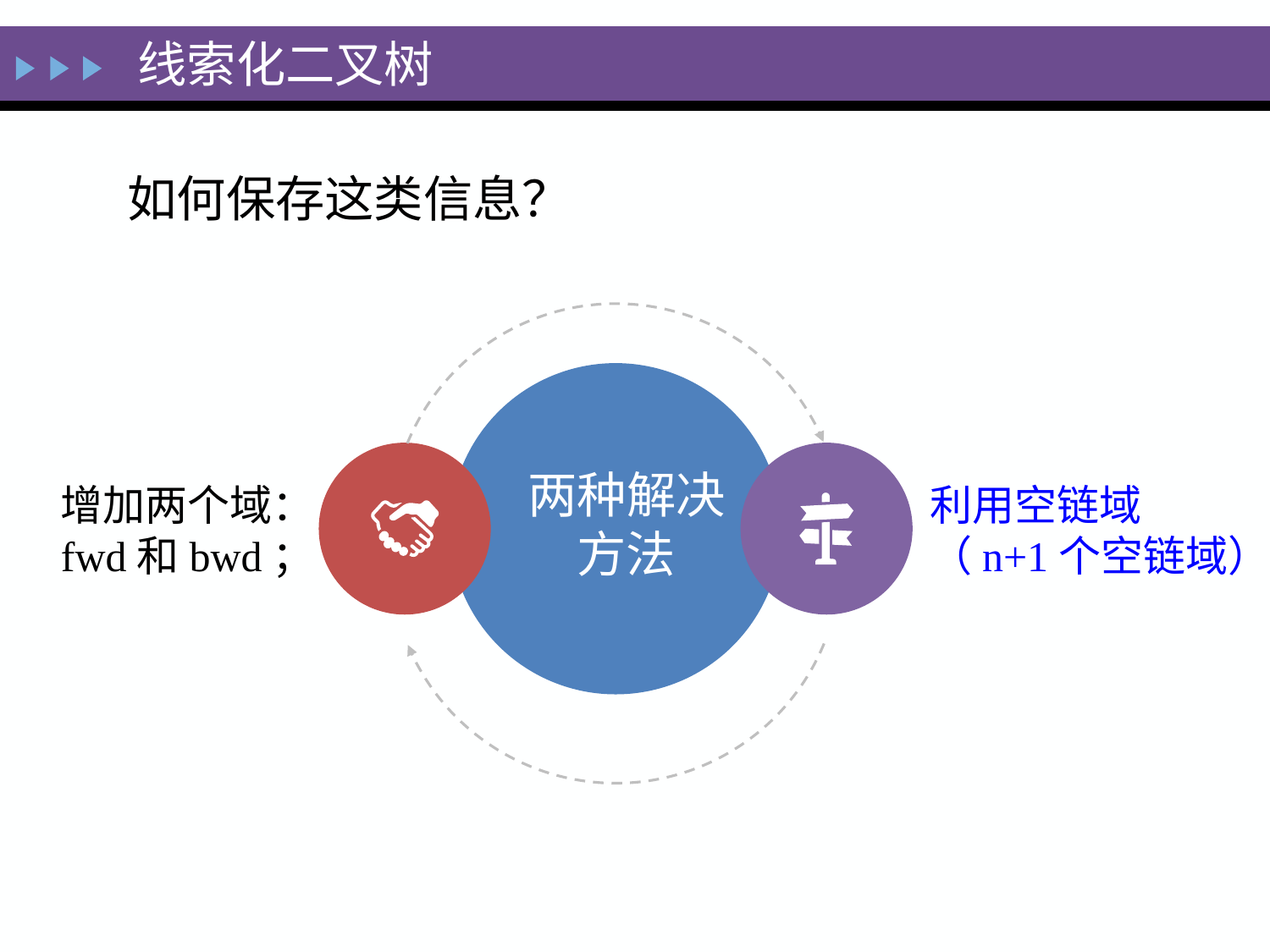

线索化二叉树
如何保存这类信息？

两种解决
方法
增加两个域：
fwd和bwd；
利用空链域
（n+1个空链域）